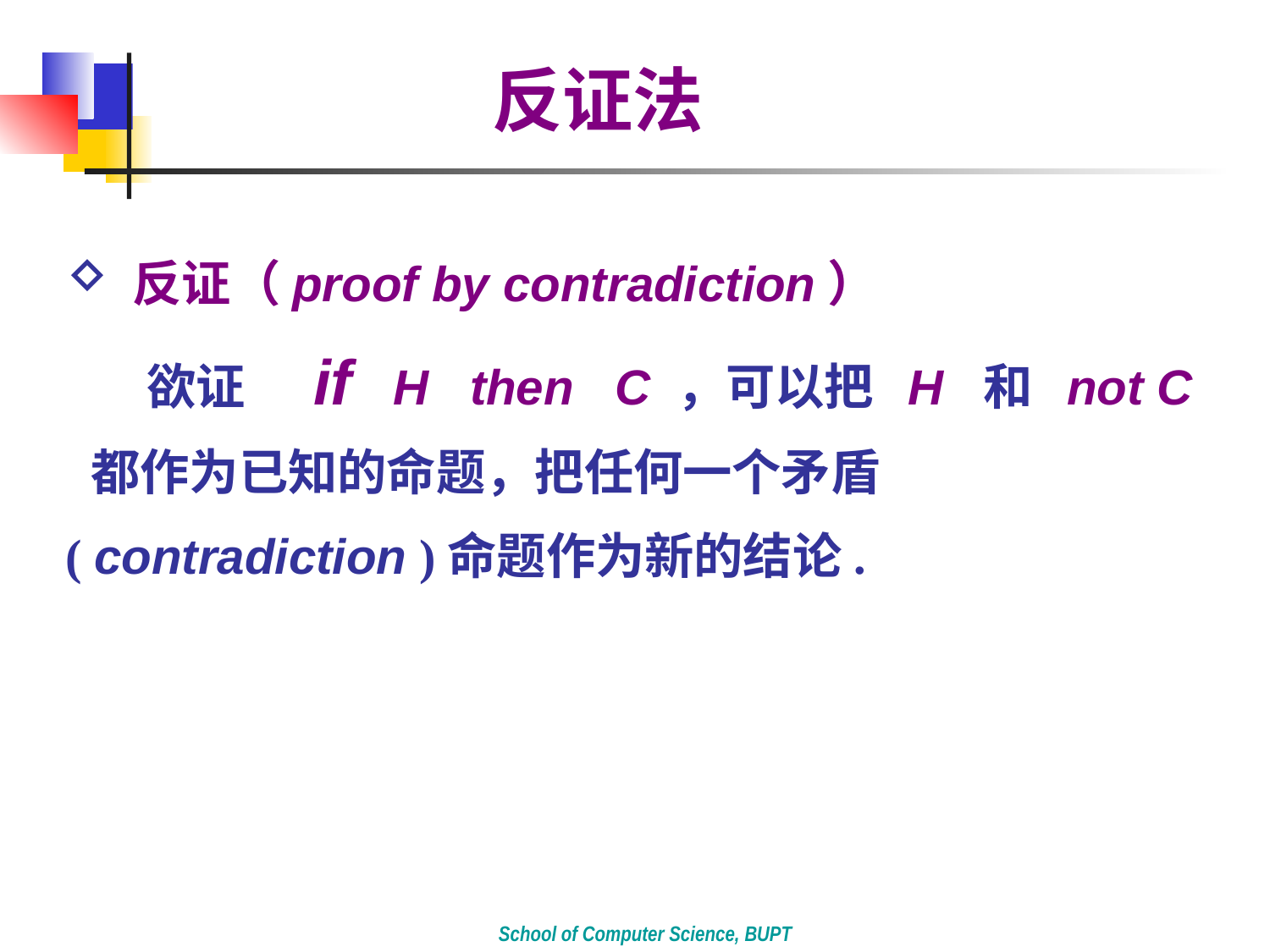

反证法
 反证（proof by contradiction）
    欲证     if   H   then   C ，可以把  H  和  not C   都作为已知的命题，把任何一个矛盾( contradiction )命题作为新的结论.

School of Computer Science, BUPT
58